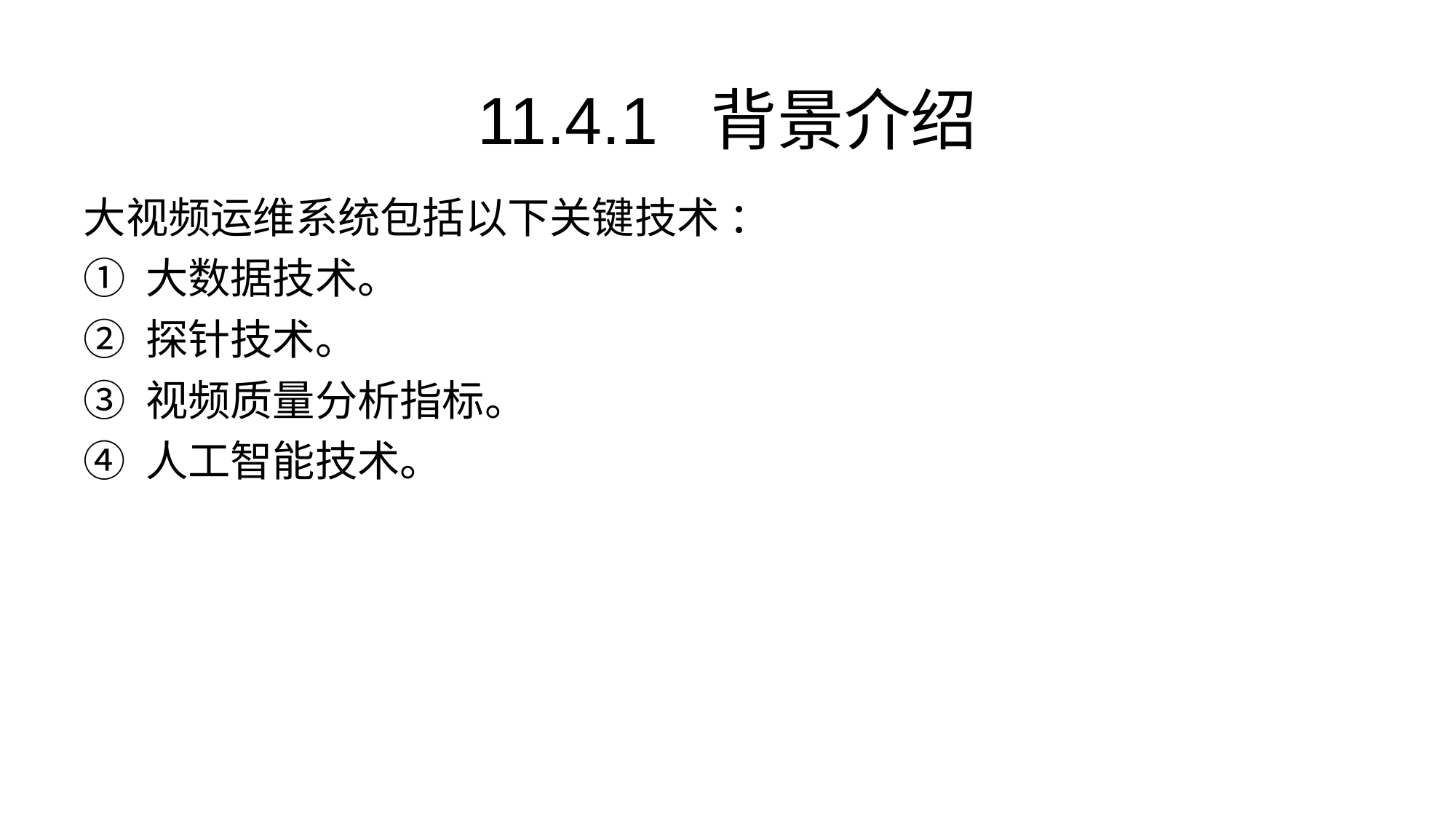

# 11.4.1  背景介绍
大视频运维系统包括以下关键技术 ：
① 大数据技术。
② 探针技术。
③ 视频质量分析指标。
④ 人工智能技术。